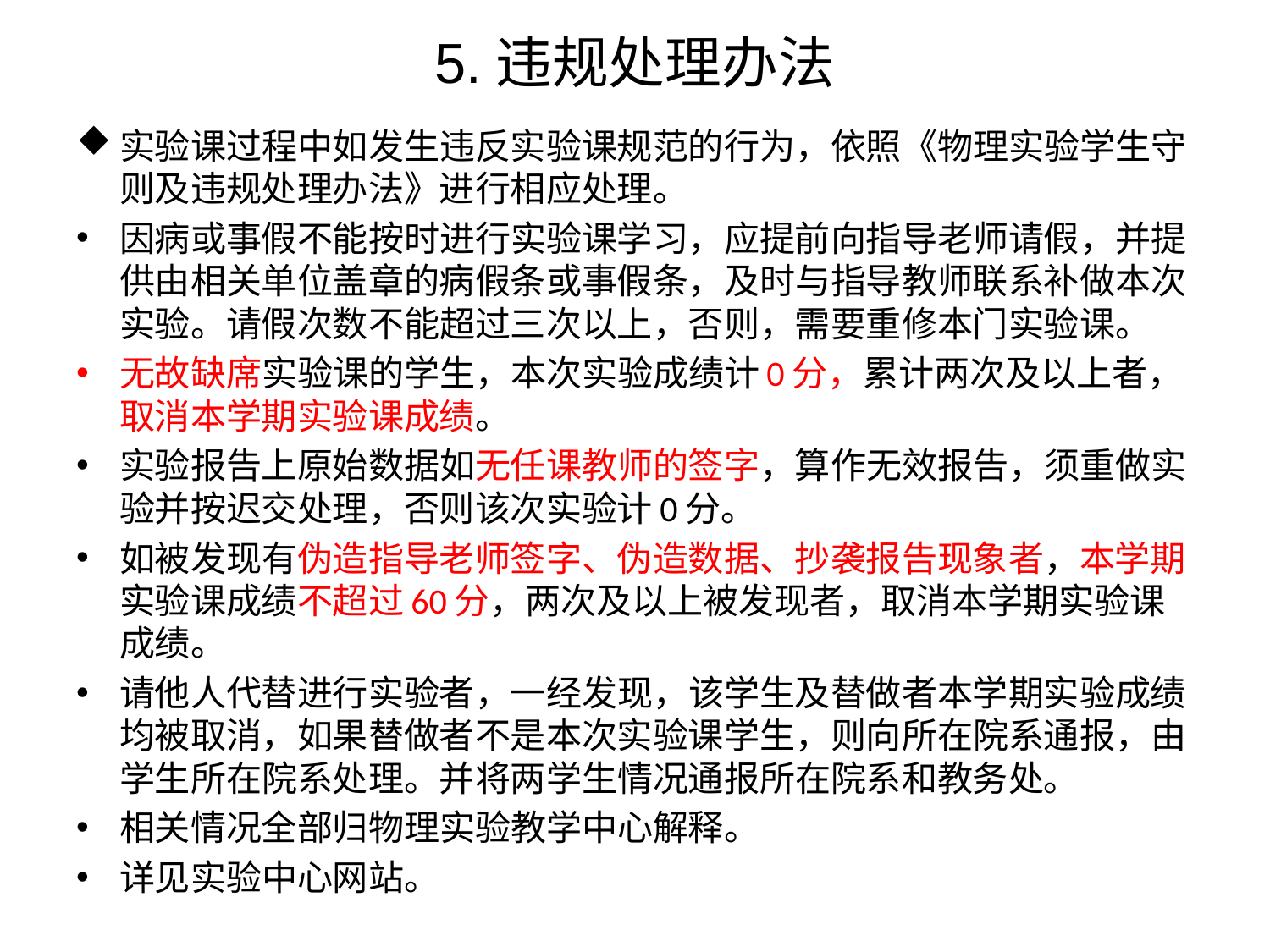

# 5.违规处理办法
实验课过程中如发生违反实验课规范的行为，依照《物理实验学生守则及违规处理办法》进行相应处理。
因病或事假不能按时进行实验课学习，应提前向指导老师请假，并提供由相关单位盖章的病假条或事假条，及时与指导教师联系补做本次实验。请假次数不能超过三次以上，否则，需要重修本门实验课。
无故缺席实验课的学生，本次实验成绩计0分，累计两次及以上者，取消本学期实验课成绩。
实验报告上原始数据如无任课教师的签字，算作无效报告，须重做实验并按迟交处理，否则该次实验计0分。
如被发现有伪造指导老师签字、伪造数据、抄袭报告现象者，本学期实验课成绩不超过60分，两次及以上被发现者，取消本学期实验课成绩。
请他人代替进行实验者，一经发现，该学生及替做者本学期实验成绩均被取消，如果替做者不是本次实验课学生，则向所在院系通报，由学生所在院系处理。并将两学生情况通报所在院系和教务处。
相关情况全部归物理实验教学中心解释。
详见实验中心网站。